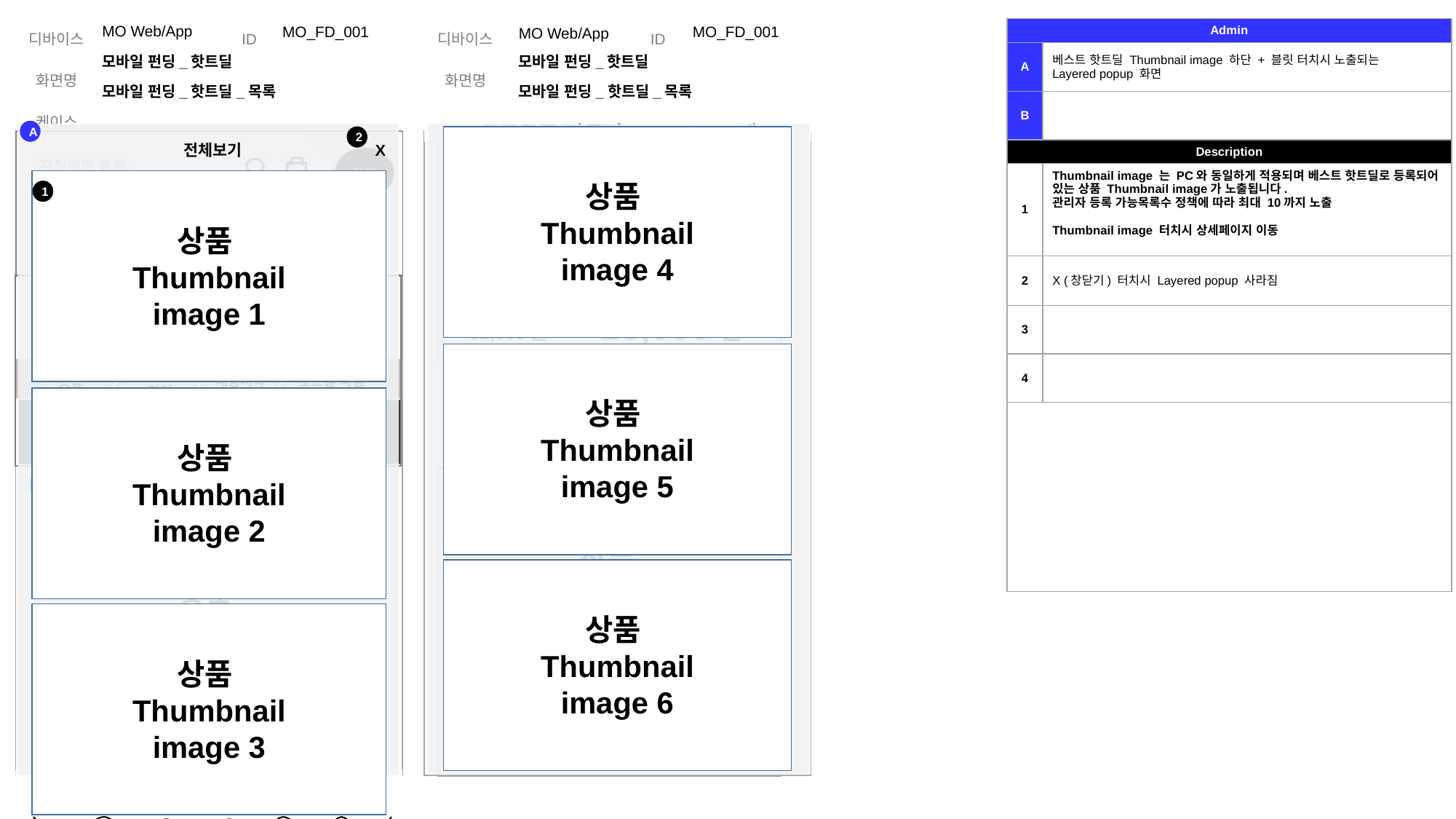

| Admin |  |
| --- | --- |
| A | 베스트 핫트딜 Thumbnail image 하단 + 블릿 터치시 노출되는 Layered popup 화면 |
| B |  |
| Description |  |
| 1 | Thumbnail image 는 PC와 동일하게 적용되며 베스트 핫트딜로 등록되어 있는 상품 Thumbnail image가 노출됩니다. 관리자 등록 가능목록수 정책에 따라 최대 10까지 노출 Thumbnail image 터치시 상세페이지 이동 |
| 2 | X (창닫기) 터치시 Layered popup 사라짐 |
| 3 |  |
| 4 |  |
|  |  |
MO Web/App
MO_FD_001
MO_FD_001
MO Web/App
# 모바일 펀딩_핫트딜
모바일 펀딩_핫트딜
모바일 펀딩_핫트딜_목록
모바일 펀딩_핫트딜_목록

#코코도르 디퓨저 120ml X 2개
A

2
상품
Thumbnail
image 4

전체보기
X
잘 익은 블랙체리를 푹 절여 만든 잼을 식빵 위에 발라 사랑하는 이에게  전달할 때의 설레임을 닮은 향
자스민과 헬리오트로프의 화사한 봄 풍경과 디저트가 함께 할 때의 바로 그 행복입니다.
상품
Thumbnail
image 1
1
  핫트딜     핫트오더

D-3
85% 달성중

27%
핫트랙스와 펀딩이 함께 하는
핫트딜
32,000원        28,000원
상품
Thumbnail
image 5

핫트딜
오픈
핫트딜
참여
배송시작
핫트딜 마감

핫트딜 ING
상품
Thumbnail
image 2

가장 핫한 상품들을 핫트딜 하세요!
현재 진행중인 핫트딜 상품들을 만나보세요!
핫트딜 펀딩 참여 후 목표가 달성되면
상품이 최종 구매 완료 됩니다.
베스트 핫트딜

상품
Thumbnail
image 1
가장 핫한 베스트 핫트딜 상품을 만나 보세요
상품
Thumbnail
image 1
상품
Thumbnail
image 6
상품
Thumbnail
image 3
#코코도르 디퓨저 120ml X 2개